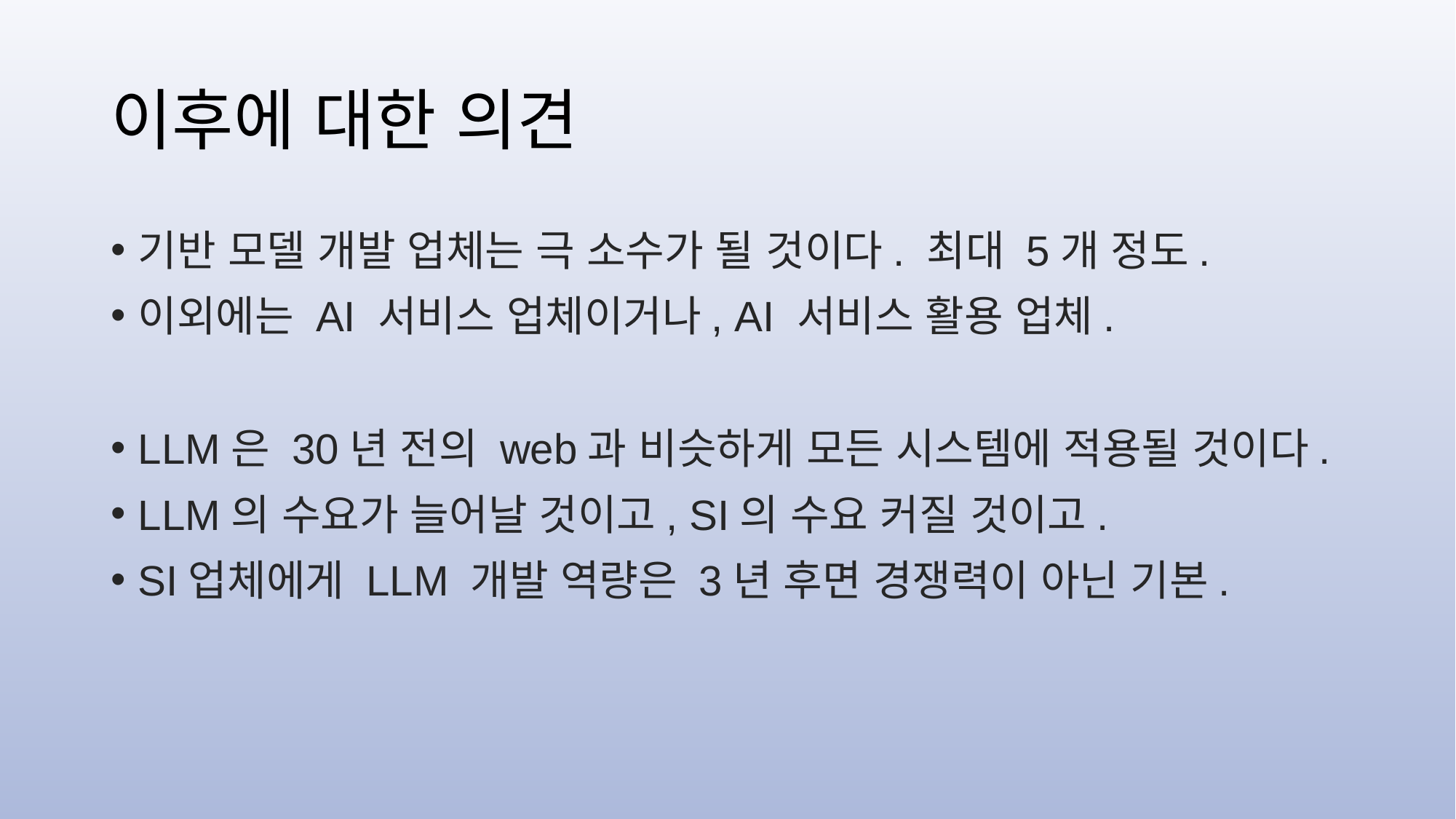

# 이후에 대한 의견
기반 모델 개발 업체는 극 소수가 될 것이다. 최대 5개 정도.
이외에는 AI 서비스 업체이거나, AI 서비스 활용 업체.

LLM은 30년 전의 web과 비슷하게 모든 시스템에 적용될 것이다.
LLM의 수요가 늘어날 것이고, SI의 수요 커질 것이고.
SI업체에게 LLM 개발 역량은 3년 후면 경쟁력이 아닌 기본.